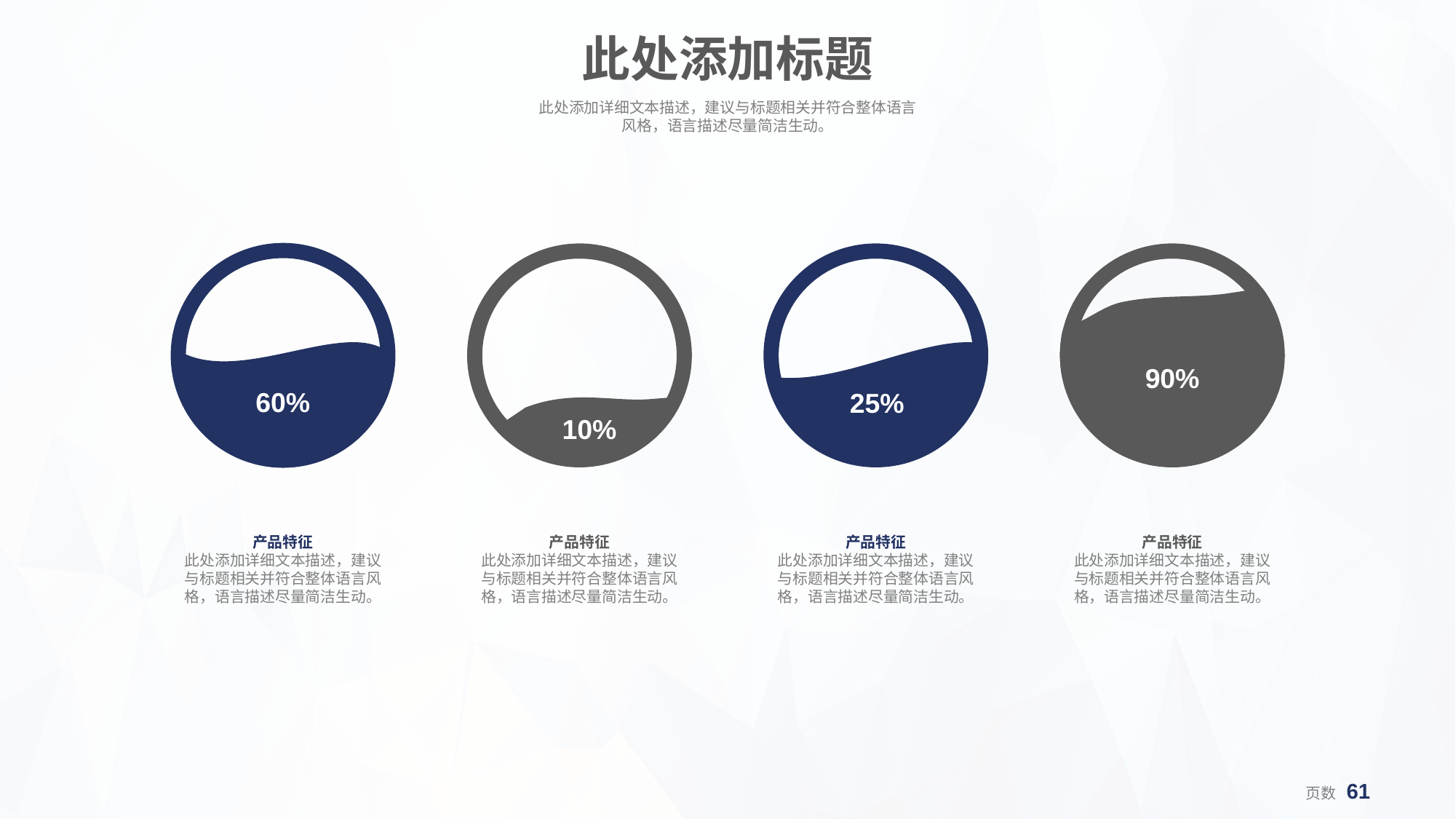

此处添加标题
此处添加详细文本描述，建议与标题相关并符合整体语言风格，语言描述尽量简洁生动。

90%
60%
25%
10%
产品特征
此处添加详细文本描述，建议与标题相关并符合整体语言风格，语言描述尽量简洁生动。
产品特征
此处添加详细文本描述，建议与标题相关并符合整体语言风格，语言描述尽量简洁生动。
产品特征
此处添加详细文本描述，建议与标题相关并符合整体语言风格，语言描述尽量简洁生动。
产品特征
此处添加详细文本描述，建议与标题相关并符合整体语言风格，语言描述尽量简洁生动。
           页数  61